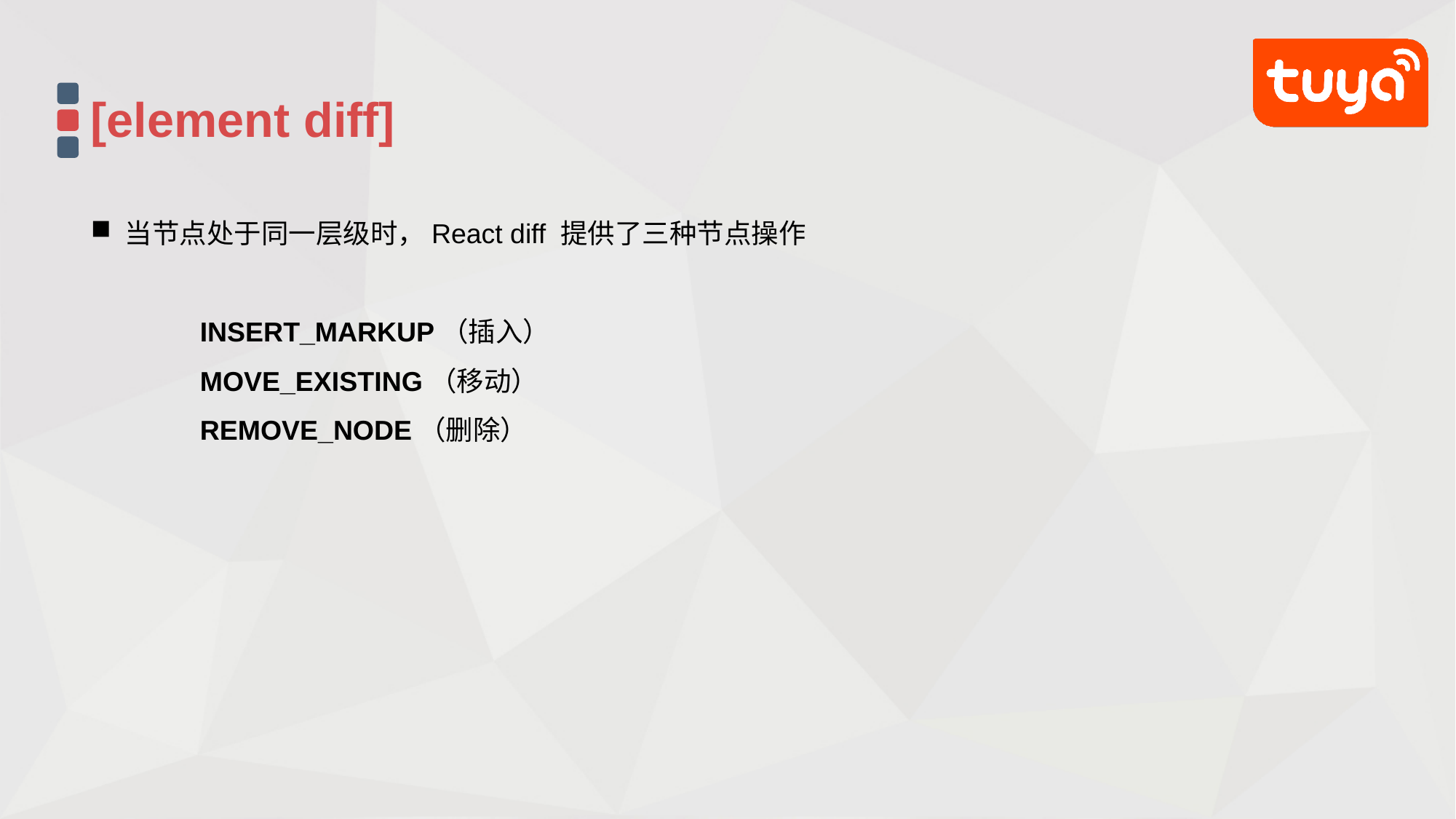

[element diff]
当节点处于同一层级时，React diff 提供了三种节点操作

	INSERT_MARKUP（插入）
	MOVE_EXISTING（移动）
	REMOVE_NODE（删除）